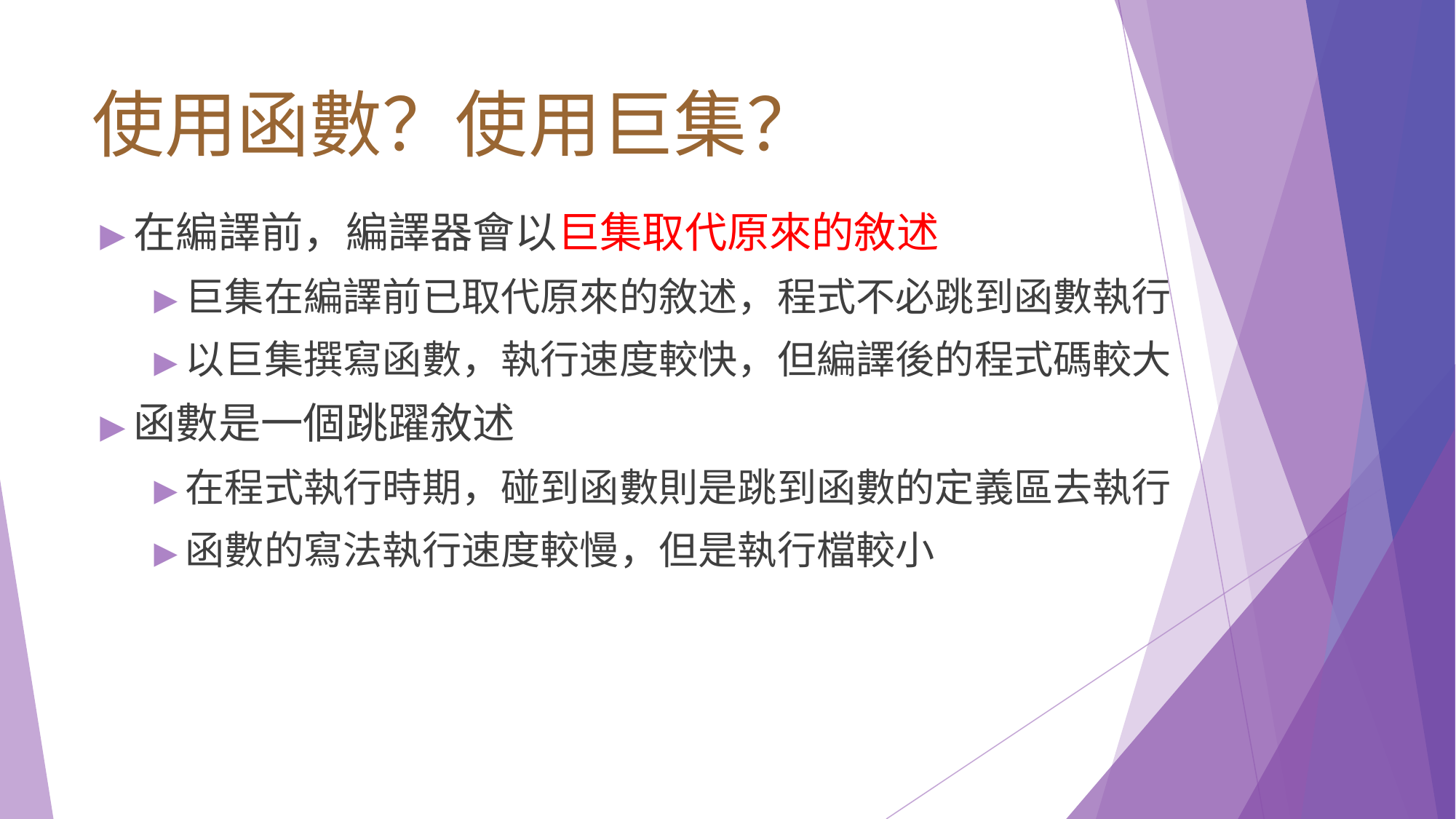

# 使⽤函數？使用巨集？
在編譯前，編譯器會以巨集取代原來的敘述
巨集在編譯前已取代原來的敘述，程式不必跳到函數執⾏
以巨集撰寫函數，執⾏速度較快，但編譯後的程式碼較⼤
函數是⼀個跳躍敘述
在程式執⾏時期，碰到函數則是跳到函數的定義區去執⾏
函數的寫法執⾏速度較慢，但是執⾏檔較⼩